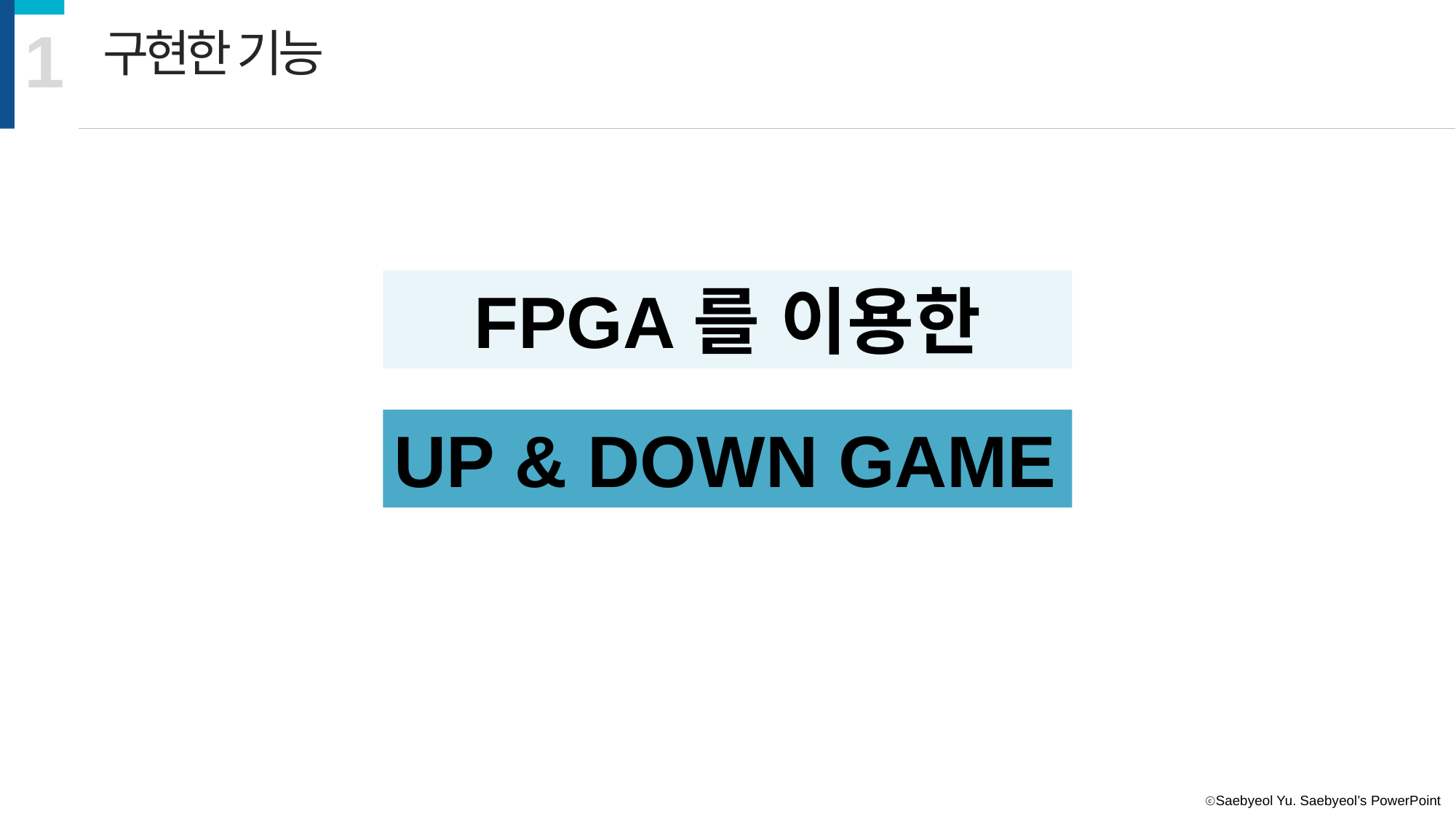

1
구현한 기능
FPGA를 이용한
UP & DOWN GAME